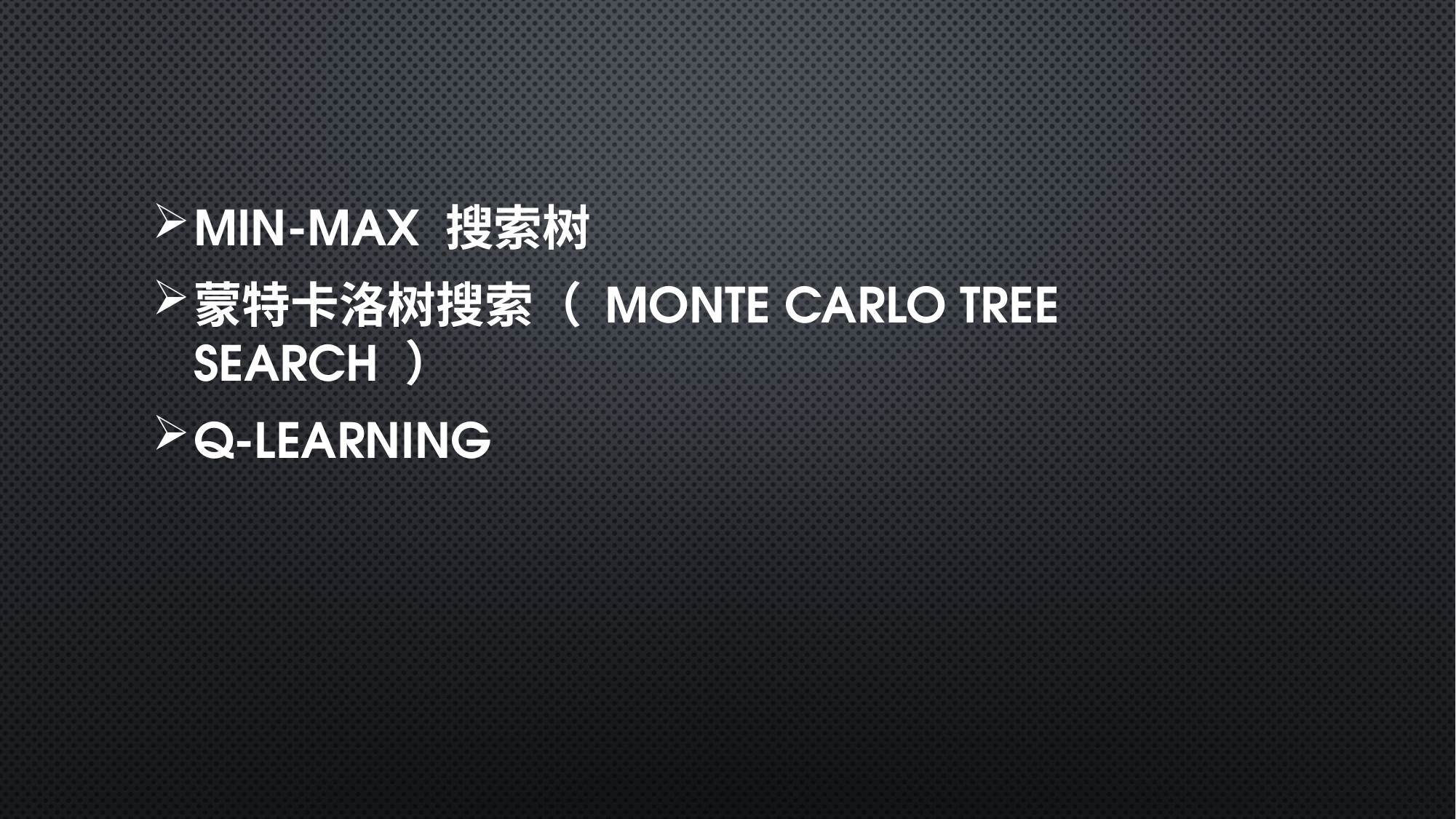

Min-max 搜索树
蒙特卡洛树搜索（ Monte Carlo Tree Search ）
Q-learning